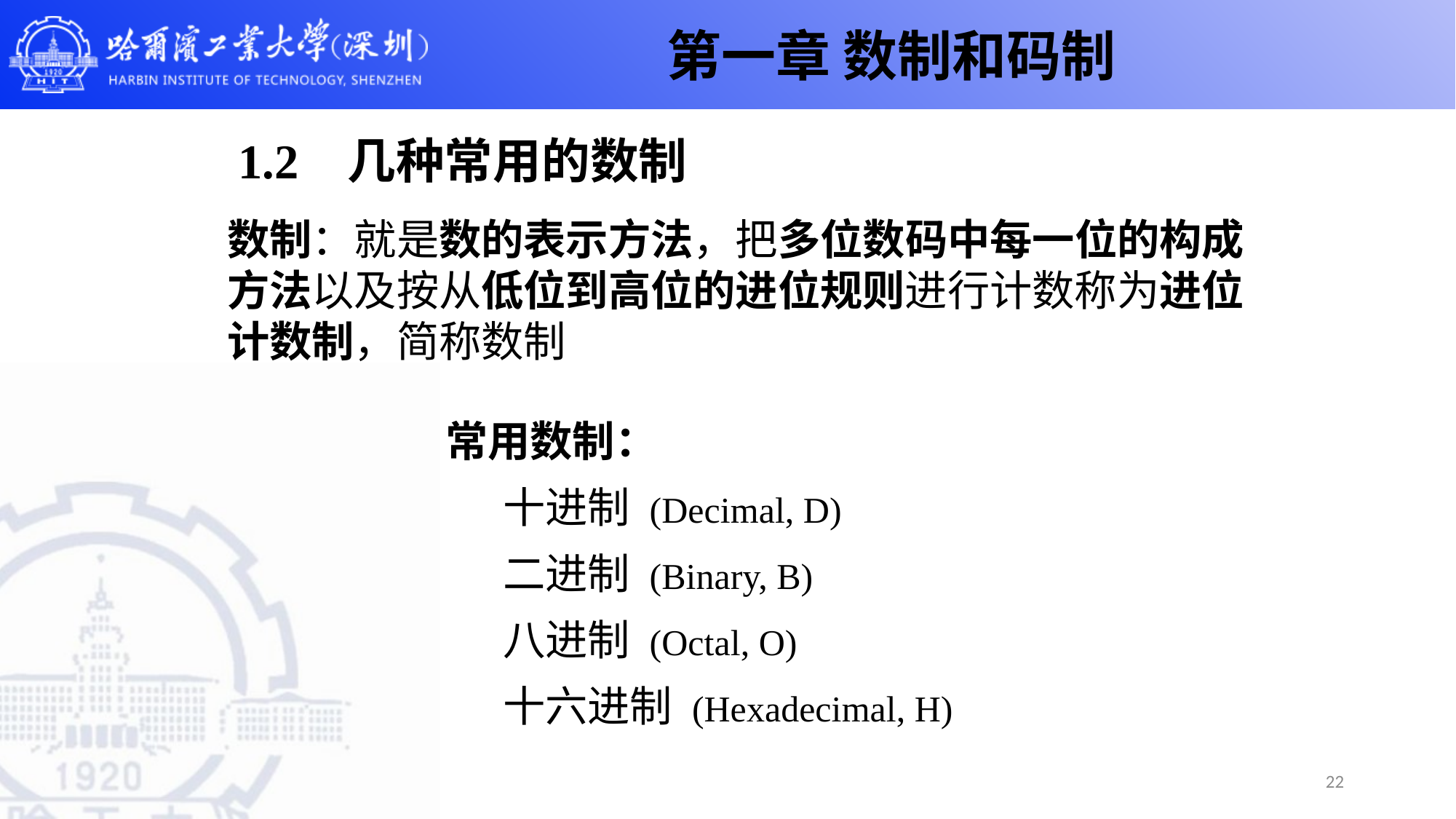

第一章 数制和码制
# 1.2   几种常用的数制
数制：就是数的表示方法，把多位数码中每一位的构成方法以及按从低位到高位的进位规则进行计数称为进位计数制，简称数制
常用数制：
     十进制 (Decimal, D)
     二进制 (Binary, B)
     八进制 (Octal, O)
     十六进制 (Hexadecimal, H)
22